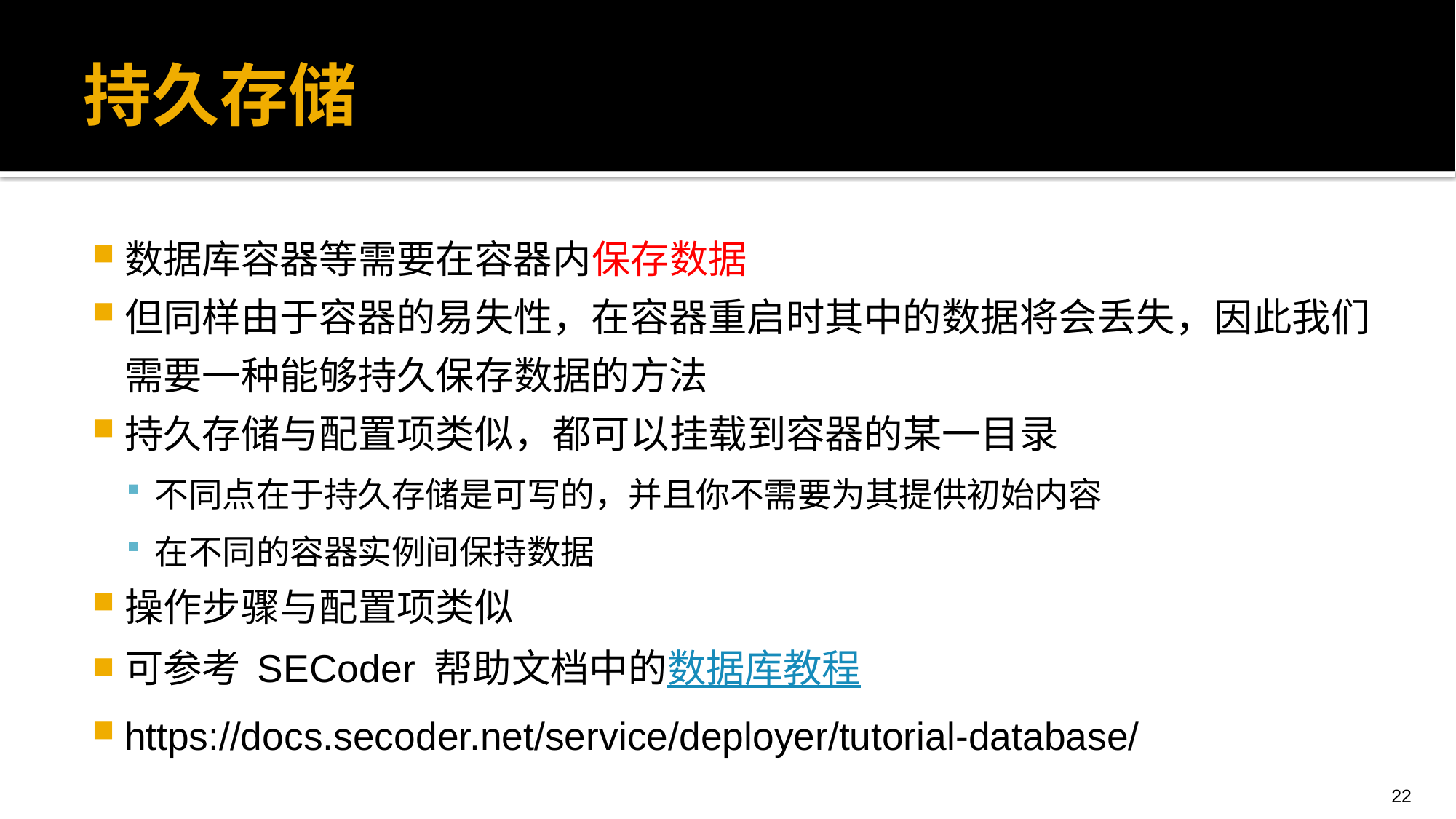

# 持久存储
数据库容器等需要在容器内保存数据
但同样由于容器的易失性，在容器重启时其中的数据将会丢失，因此我们需要一种能够持久保存数据的方法
持久存储与配置项类似，都可以挂载到容器的某一目录
不同点在于持久存储是可写的，并且你不需要为其提供初始内容
在不同的容器实例间保持数据
操作步骤与配置项类似
可参考 SECoder 帮助文档中的数据库教程
https://docs.secoder.net/service/deployer/tutorial-database/
22